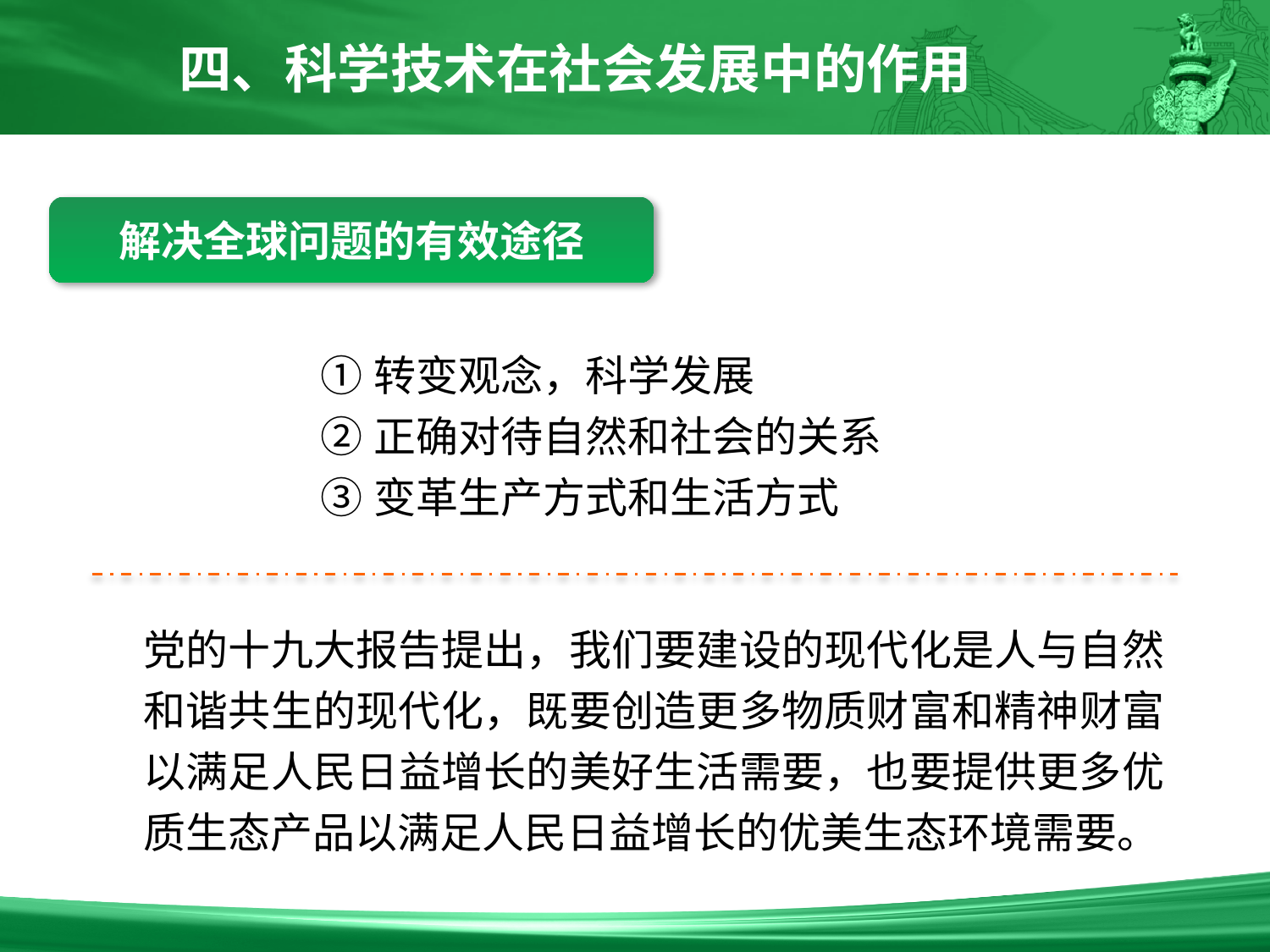

四、科学技术在社会发展中的作用
解决全球问题的有效途径
①转变观念，科学发展
②正确对待自然和社会的关系
③变革生产方式和生活方式
党的十九大报告提出，我们要建设的现代化是人与自然和谐共生的现代化，既要创造更多物质财富和精神财富以满足人民日益增长的美好生活需要，也要提供更多优质生态产品以满足人民日益增长的优美生态环境需要。